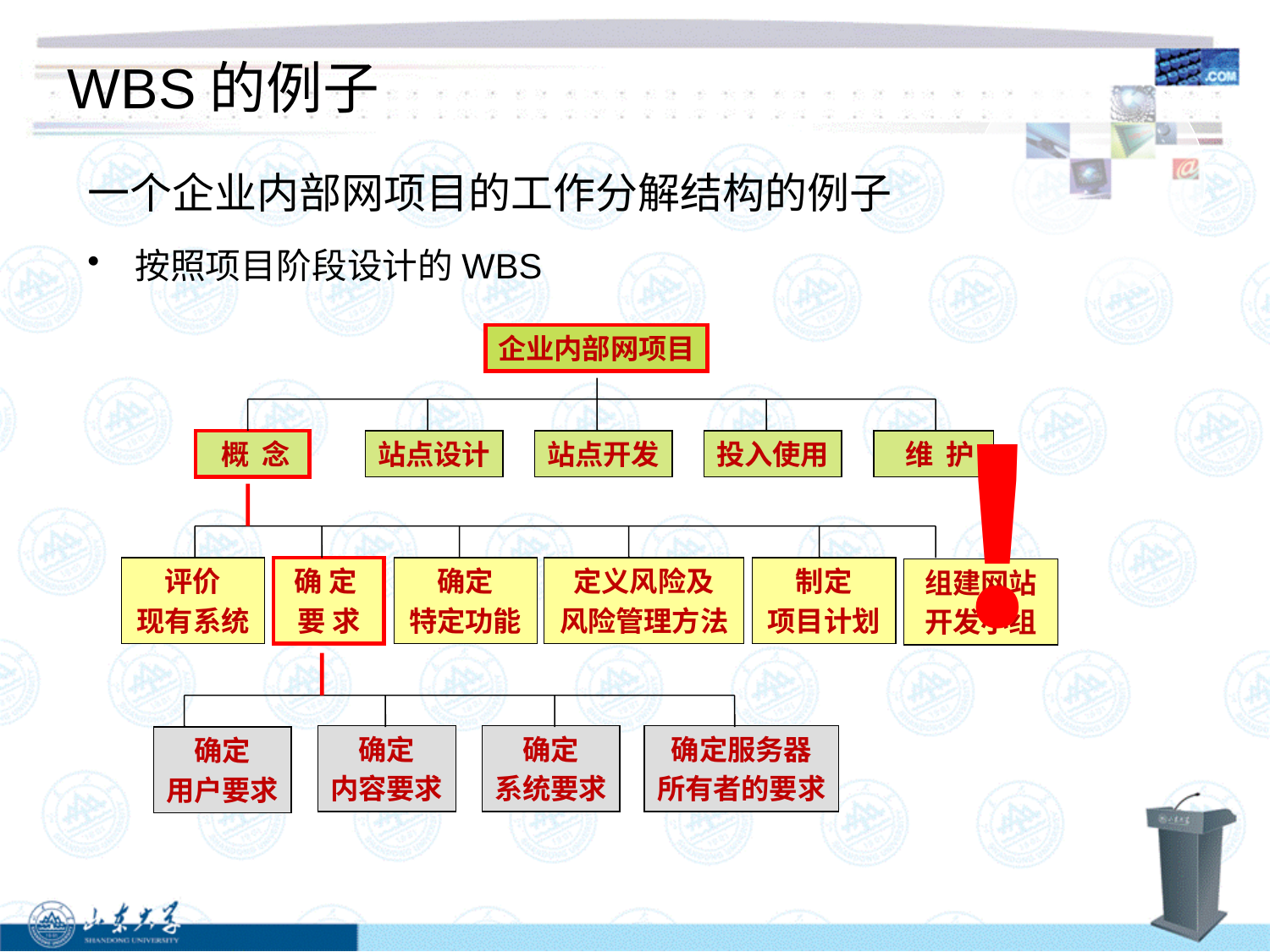

# WBS的例子
一个企业内部网项目的工作分解结构的例子

按照项目阶段设计的WBS
企业内部网项目
！

 概  念
站点设计
站点开发
投入使用
  维  护

评价
现有系统
确 定
要 求
确定
特定功能
定义风险及
风险管理方法
制定
项目计划
组建网站
开发小组

确定
内容要求
确定
系统要求
确定服务器
所有者的要求
确定
用户要求